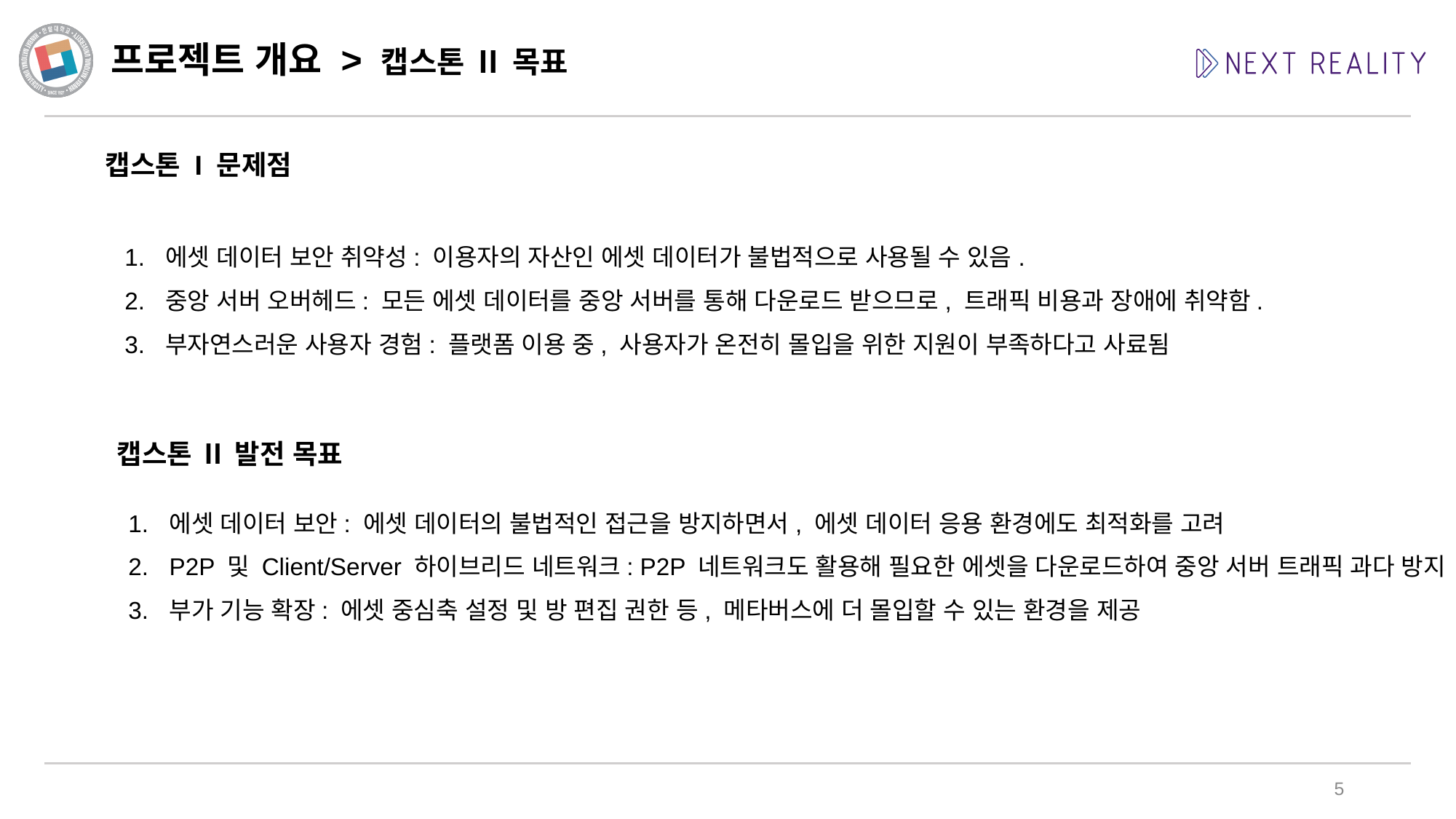

# 프로젝트 개요 > 캡스톤 Ⅱ 목표
캡스톤 I 문제점
에셋 데이터 보안 취약성: 이용자의 자산인 에셋 데이터가 불법적으로 사용될 수 있음.
중앙 서버 오버헤드: 모든 에셋 데이터를 중앙 서버를 통해 다운로드 받으므로, 트래픽 비용과 장애에 취약함.
부자연스러운 사용자 경험: 플랫폼 이용 중, 사용자가 온전히 몰입을 위한 지원이 부족하다고 사료됨
캡스톤 Ⅱ 발전 목표
에셋 데이터 보안: 에셋 데이터의 불법적인 접근을 방지하면서, 에셋 데이터 응용 환경에도 최적화를 고려
P2P 및 Client/Server 하이브리드 네트워크: P2P 네트워크도 활용해 필요한 에셋을 다운로드하여 중앙 서버 트래픽 과다 방지
부가 기능 확장: 에셋 중심축 설정 및 방 편집 권한 등, 메타버스에 더 몰입할 수 있는 환경을 제공

5